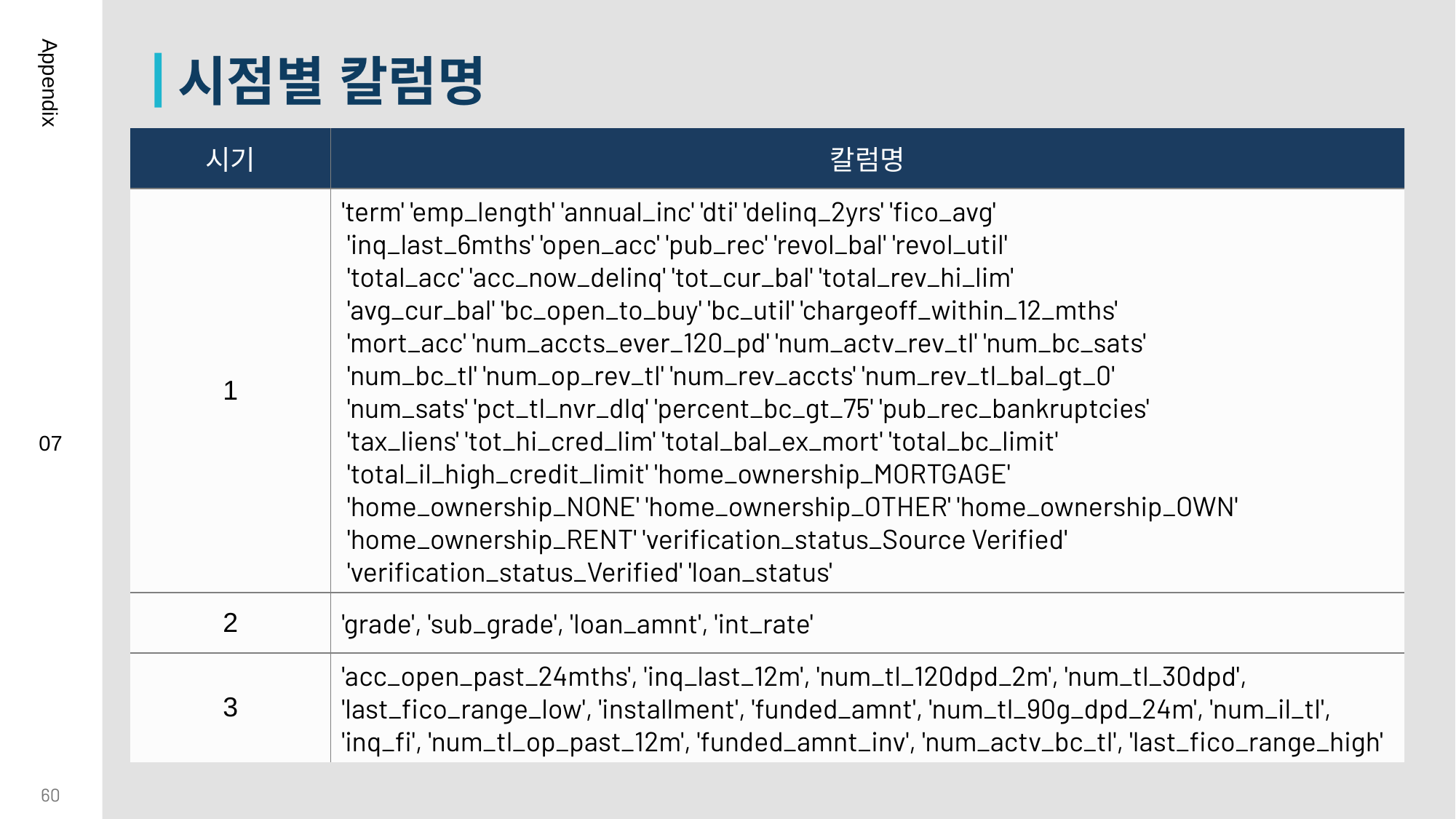

시점별 칼럼명

Appendix
| 시기 | 칼럼명 |
| --- | --- |
| 1 | 'term' 'emp\_length' 'annual\_inc' 'dti' 'delinq\_2yrs' 'fico\_avg'  'inq\_last\_6mths' 'open\_acc' 'pub\_rec' 'revol\_bal' 'revol\_util'  'total\_acc' 'acc\_now\_delinq' 'tot\_cur\_bal' 'total\_rev\_hi\_lim'  'avg\_cur\_bal' 'bc\_open\_to\_buy' 'bc\_util' 'chargeoff\_within\_12\_mths'  'mort\_acc' 'num\_accts\_ever\_120\_pd' 'num\_actv\_rev\_tl' 'num\_bc\_sats'  'num\_bc\_tl' 'num\_op\_rev\_tl' 'num\_rev\_accts' 'num\_rev\_tl\_bal\_gt\_0'  'num\_sats' 'pct\_tl\_nvr\_dlq' 'percent\_bc\_gt\_75' 'pub\_rec\_bankruptcies'  'tax\_liens' 'tot\_hi\_cred\_lim' 'total\_bal\_ex\_mort' 'total\_bc\_limit'  'total\_il\_high\_credit\_limit' 'home\_ownership\_MORTGAGE'  'home\_ownership\_NONE' 'home\_ownership\_OTHER' 'home\_ownership\_OWN'  'home\_ownership\_RENT' 'verification\_status\_Source Verified'  'verification\_status\_Verified' 'loan\_status' |
| 2 | 'grade', 'sub\_grade', 'loan\_amnt', 'int\_rate' |
| 3 | 'acc\_open\_past\_24mths', 'inq\_last\_12m', 'num\_tl\_120dpd\_2m', 'num\_tl\_30dpd', 'last\_fico\_range\_low', 'installment', 'funded\_amnt', 'num\_tl\_90g\_dpd\_24m', 'num\_il\_tl', 'inq\_fi', 'num\_tl\_op\_past\_12m', 'funded\_amnt\_inv', 'num\_actv\_bc\_tl', 'last\_fico\_range\_high' |
07
60